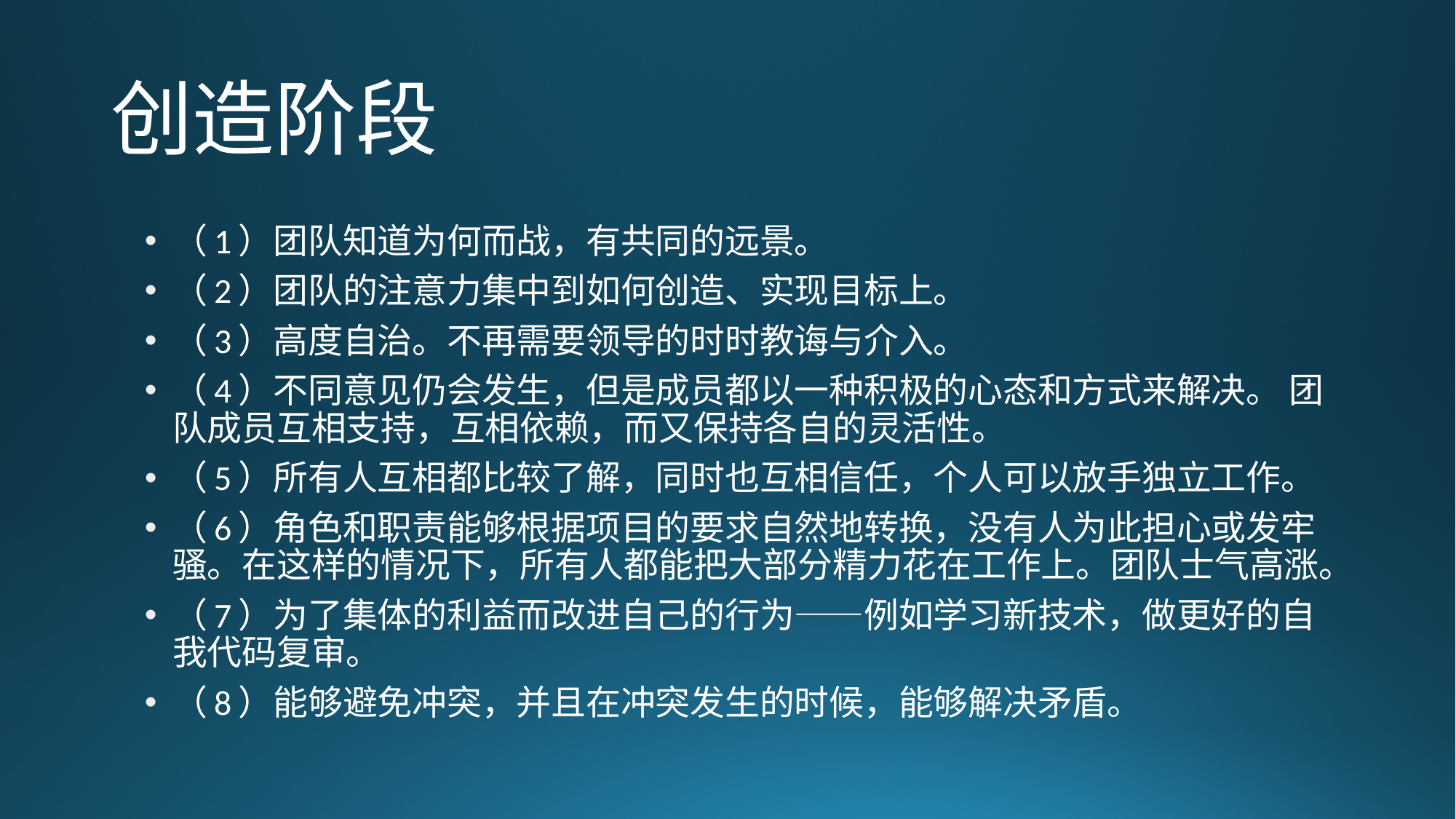

# 创造阶段
（1）团队知道为何而战，有共同的远景。
（2）团队的注意力集中到如何创造、实现目标上。
（3）高度自治。不再需要领导的时时教诲与介入。
（4）不同意见仍会发生，但是成员都以一种积极的心态和方式来解决。 团队成员互相支持，互相依赖，而又保持各自的灵活性。
（5）所有人互相都比较了解，同时也互相信任，个人可以放手独立工作。
（6）角色和职责能够根据项目的要求自然地转换，没有人为此担心或发牢骚。在这样的情况下，所有人都能把大部分精力花在工作上。团队士气高涨。
（7）为了集体的利益而改进自己的行为——例如学习新技术，做更好的自我代码复审。
（8）能够避免冲突，并且在冲突发生的时候，能够解决矛盾。